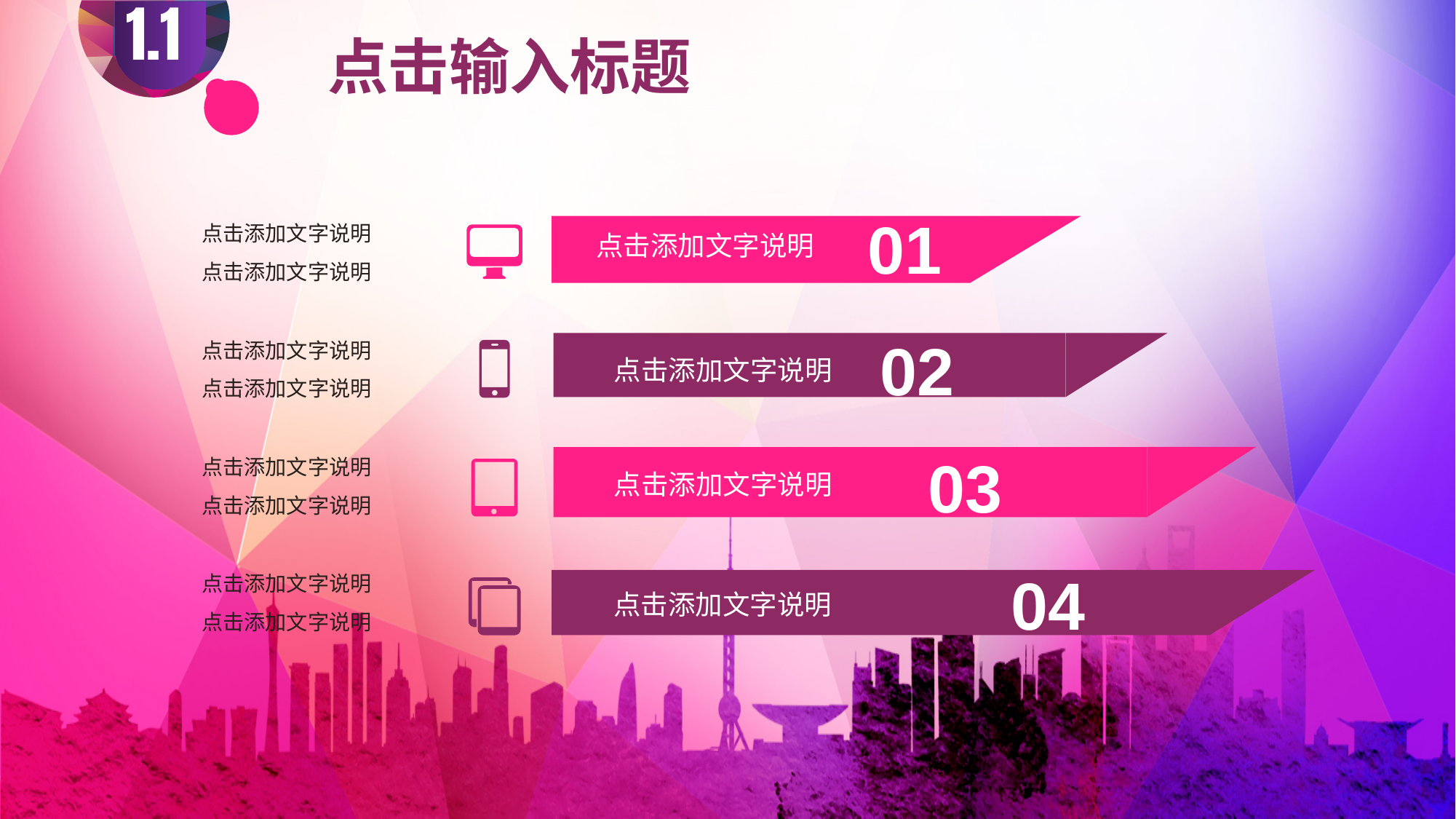

1.1
1.1

点击输入标题

01
点击添加文字说明
点击添加文字说明

点击添加文字说明

点击添加文字说明
点击添加文字说明
02

点击添加文字说明
点击添加文字说明
点击添加文字说明
03

点击添加文字说明
点击添加文字说明
点击添加文字说明
04

点击添加文字说明